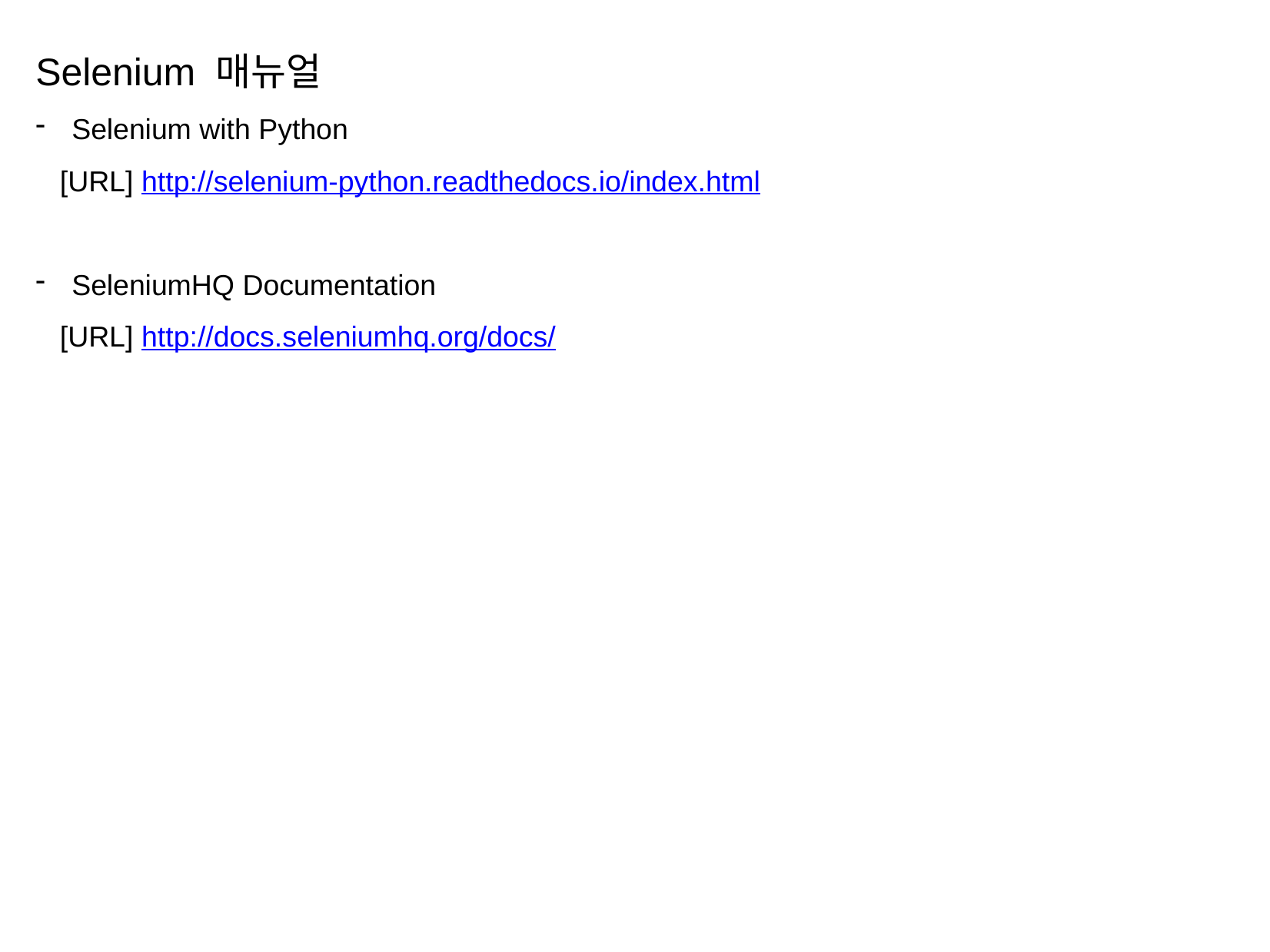

Selenium 매뉴얼
Selenium with Python
   [URL] http://selenium-python.readthedocs.io/index.html

SeleniumHQ Documentation
   [URL] http://docs.seleniumhq.org/docs/